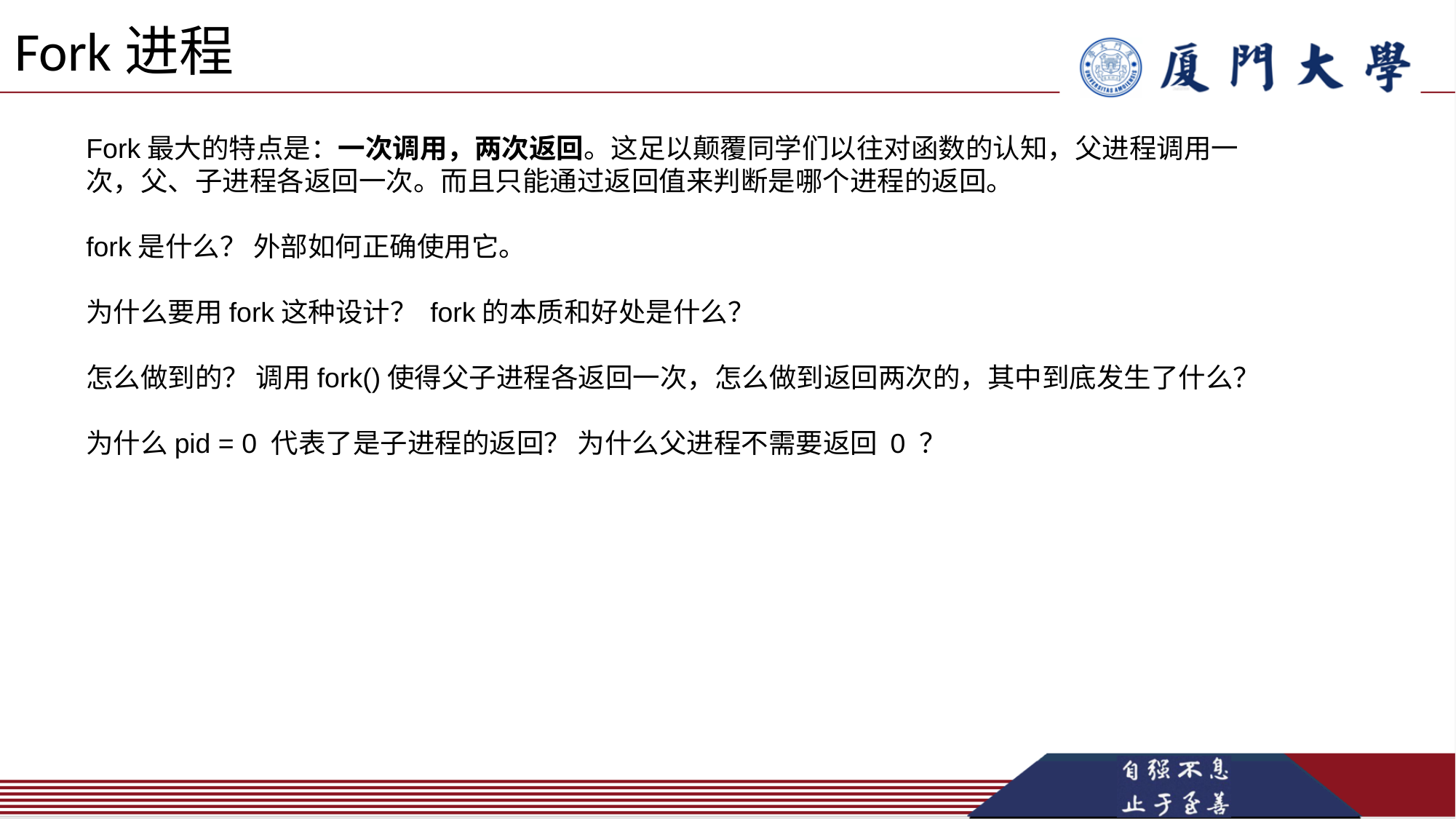

# Fork进程
Fork最大的特点是：一次调用，两次返回。这足以颠覆同学们以往对函数的认知，父进程调用一次，父、子进程各返回一次。而且只能通过返回值来判断是哪个进程的返回。

fork是什么？ 外部如何正确使用它。

为什么要用fork这种设计？ fork的本质和好处是什么？

怎么做到的？ 调用fork()使得父子进程各返回一次，怎么做到返回两次的，其中到底发生了什么？

为什么pid = 0 代表了是子进程的返回？ 为什么父进程不需要返回 0 ？